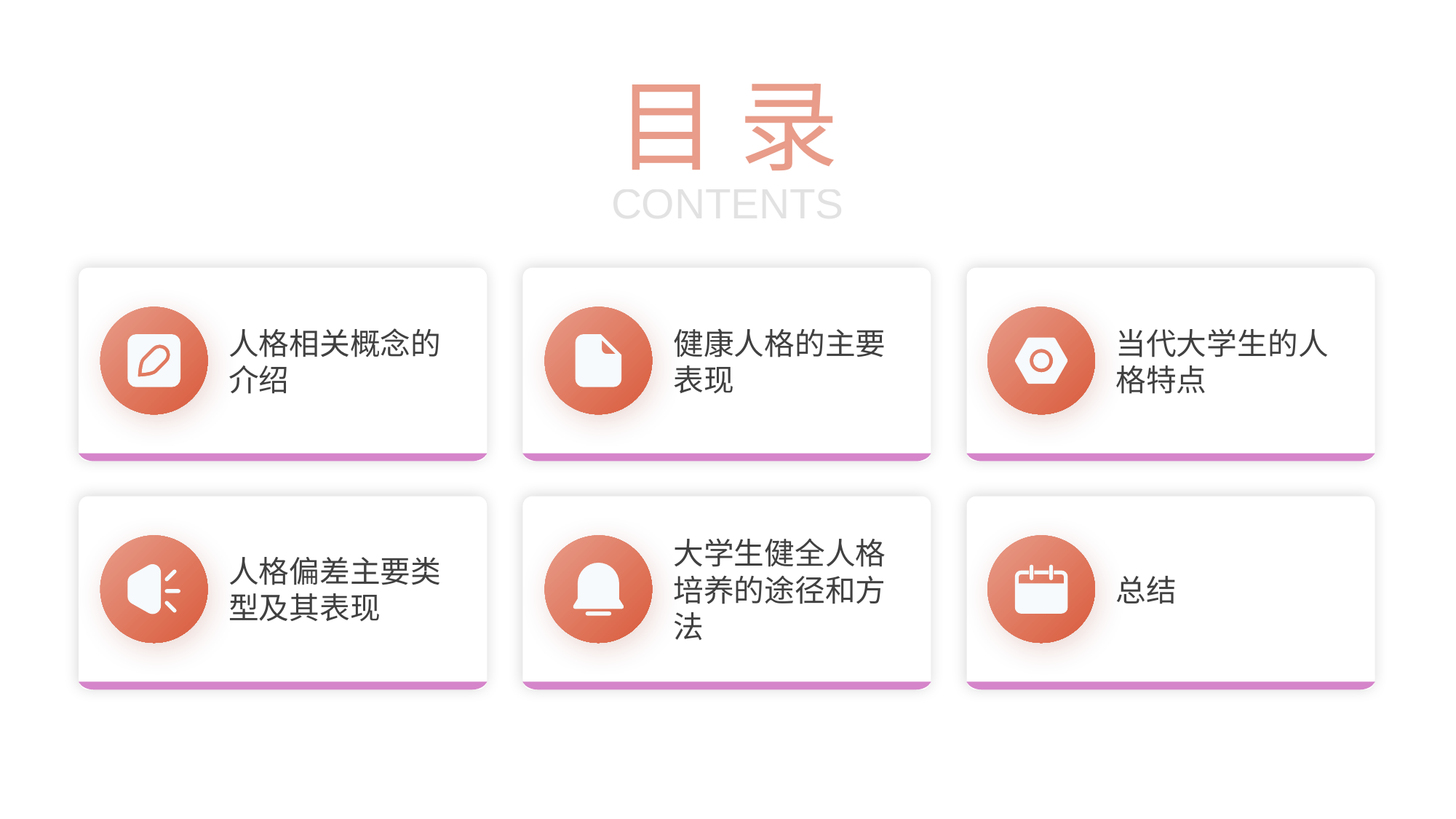

目 录
CONTENTS

人格相关概念的介绍
健康人格的主要表现
当代大学生的人格特点

人格偏差主要类型及其表现
大学生健全人格培养的途径和方法
总结